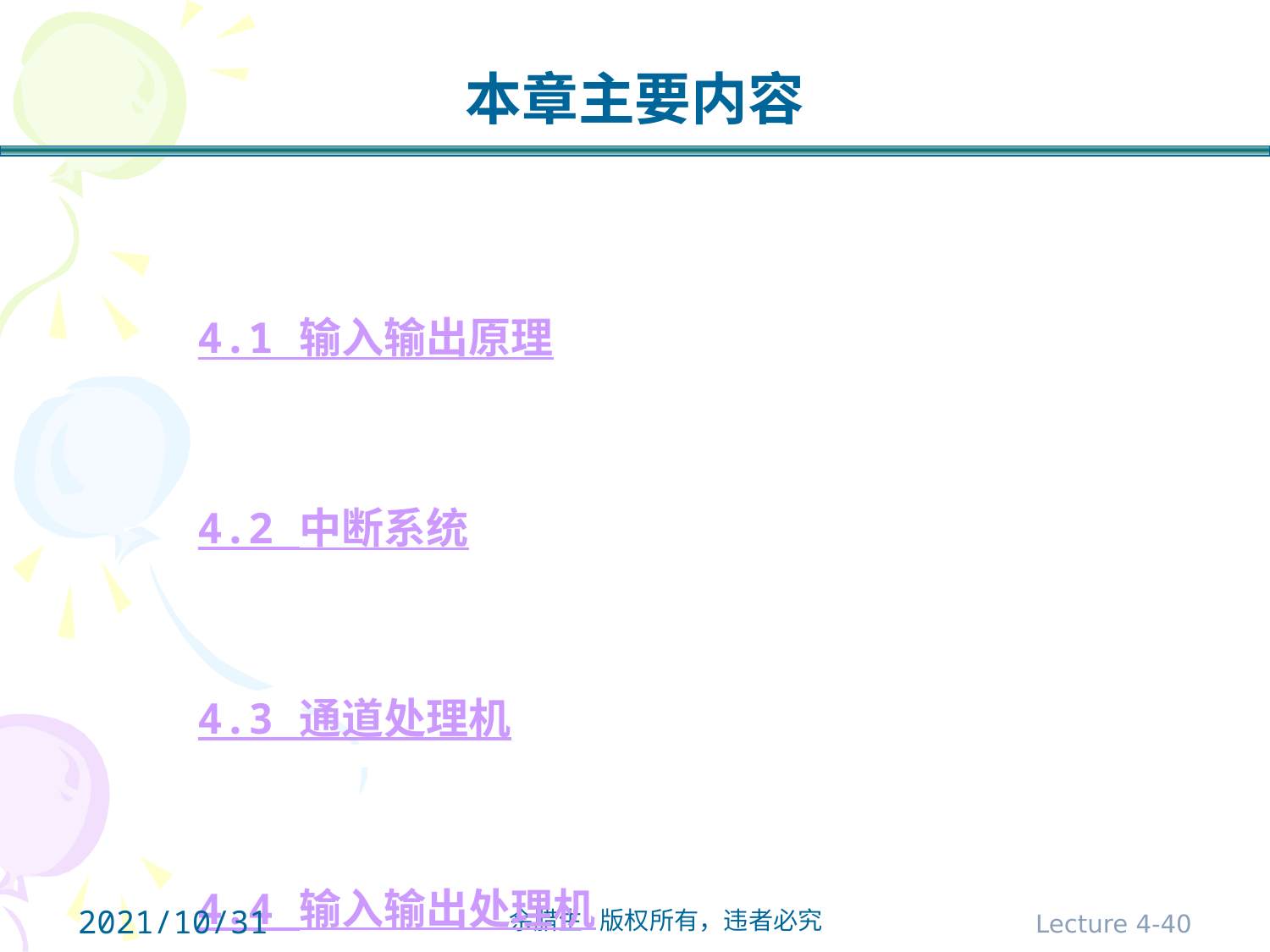

# 本章主要内容
4.1 输入输出原理
4.2 中断系统
4.3 通道处理机
4.4 输入输出处理机
2021/10/31
Lecture 4-40